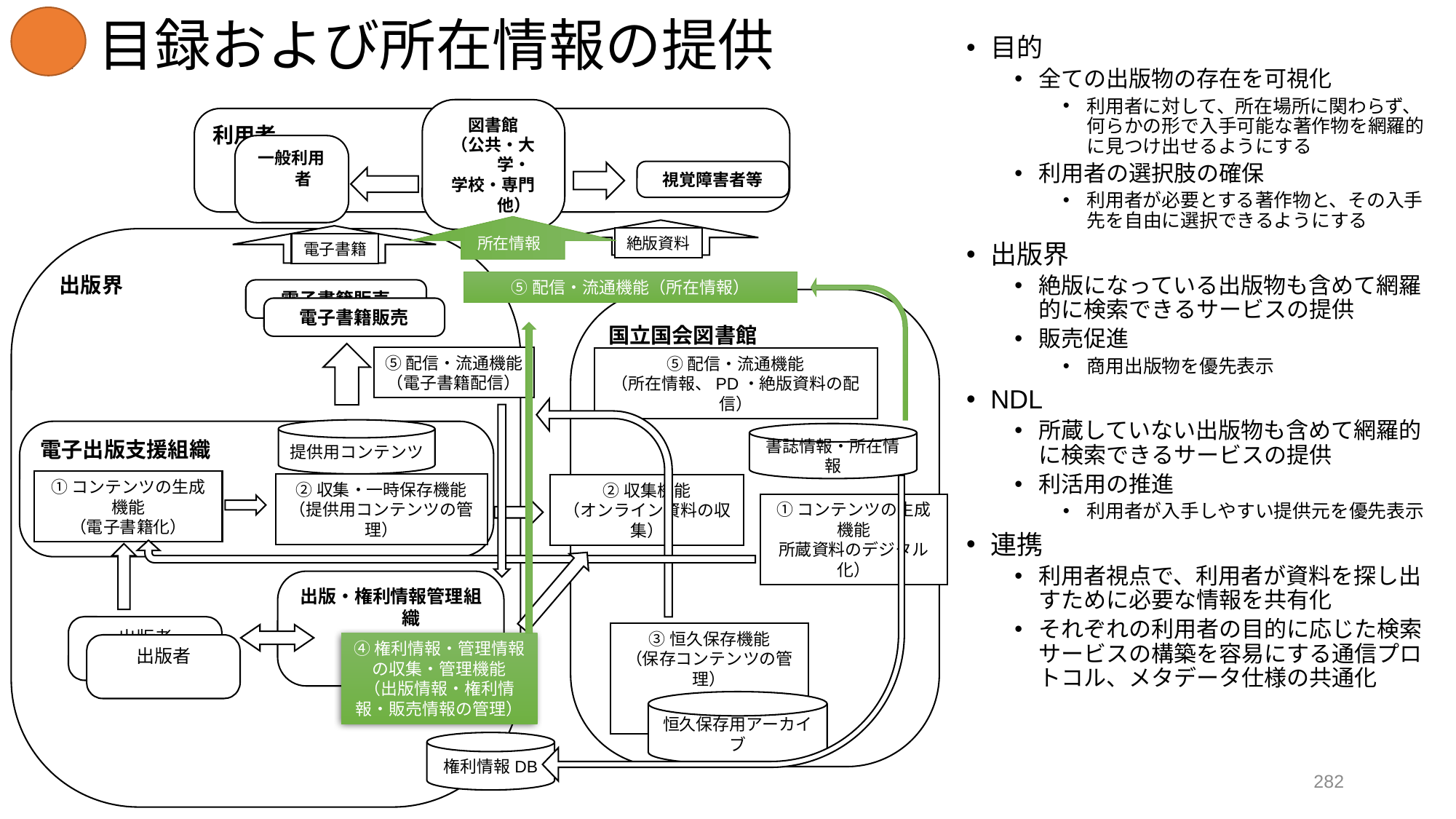

# ☆目録および所在情報の提供

目的
全ての出版物の存在を可視化
利用者に対して、所在場所に関わらず、何らかの形で入手可能な著作物を網羅的に見つけ出せるようにする
利用者の選択肢の確保
利用者が必要とする著作物と、その入手先を自由に選択できるようにする
出版界
絶版になっている出版物も含めて網羅的に検索できるサービスの提供
販売促進
商用出版物を優先表示
NDL
所蔵していない出版物も含めて網羅的に検索できるサービスの提供
利活用の推進
利用者が入手しやすい提供元を優先表示
連携
利用者視点で、利用者が資料を探し出すために必要な情報を共有化
それぞれの利用者の目的に応じた検索サービスの構築を容易にする通信プロトコル、メタデータ仕様の共通化
利用者
図書館
（公共・大学・
学校・専門他）

一般利用者
視覚障害者等

所在情報
絶版資料
出版界
電子書籍

⑤配信・流通機能（所在情報）

電子書籍販売
国立国会図書館
電子書籍販売
⑤配信・流通機能
（電子書籍配信）

⑤配信・流通機能
（所在情報、PD・絶版資料の配信）

提供用コンテンツ
電子出版支援組織
書誌情報・所在情報

②収集・一時保存機能
（提供用コンテンツの管理）
②収集機能
（オンライン資料の収集）

①コンテンツの生成機能
（電子書籍化）

①コンテンツの生成機能
所蔵資料のデジタル化）

出版・権利情報管理組織

出版者

④権利情報・管理情報の収集・管理機能
（出版情報・権利情報・販売情報の管理）
③恒久保存機能
（保存コンテンツの管理）

出版者

恒久保存用アーカイブ
権利情報DB
282